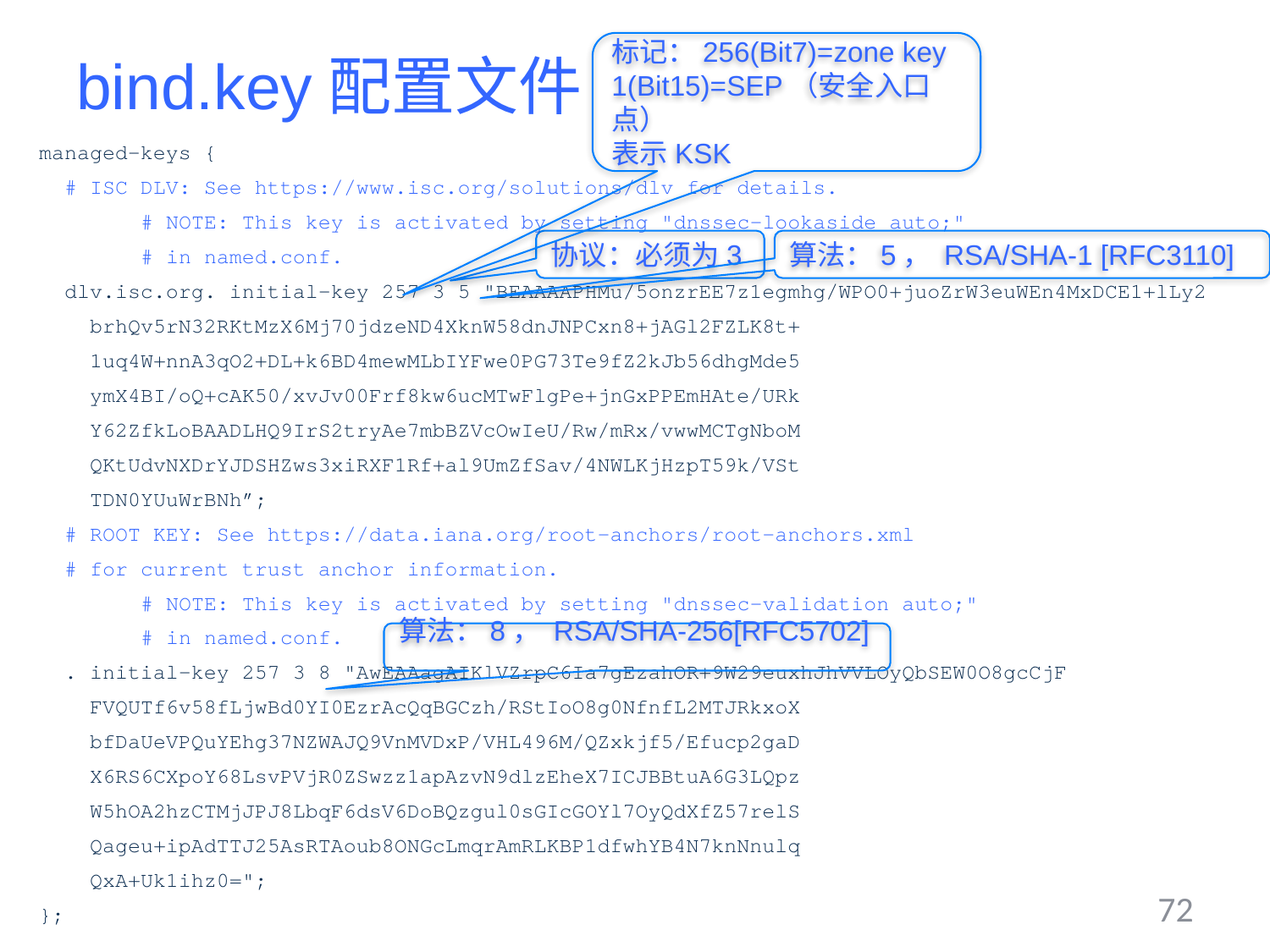

# bind.key配置文件
标记：256(Bit7)=zone key
1(Bit15)=SEP（安全入口点）
表示KSK
managed-keys {
  # ISC DLV: See https://www.isc.org/solutions/dlv for details.
        # NOTE: This key is activated by setting "dnssec-lookaside auto;"
        # in named.conf.
  dlv.isc.org. initial-key 257 3 5 "BEAAAAPHMu/5onzrEE7z1egmhg/WPO0+juoZrW3euWEn4MxDCE1+lLy2
    brhQv5rN32RKtMzX6Mj70jdzeND4XknW58dnJNPCxn8+jAGl2FZLK8t+
    1uq4W+nnA3qO2+DL+k6BD4mewMLbIYFwe0PG73Te9fZ2kJb56dhgMde5
    ymX4BI/oQ+cAK50/xvJv00Frf8kw6ucMTwFlgPe+jnGxPPEmHAte/URk
    Y62ZfkLoBAADLHQ9IrS2tryAe7mbBZVcOwIeU/Rw/mRx/vwwMCTgNboM
    QKtUdvNXDrYJDSHZws3xiRXF1Rf+al9UmZfSav/4NWLKjHzpT59k/VSt
    TDN0YUuWrBNh”;
  # ROOT KEY: See https://data.iana.org/root-anchors/root-anchors.xml
  # for current trust anchor information.
        # NOTE: This key is activated by setting "dnssec-validation auto;"
        # in named.conf.
  . initial-key 257 3 8 "AwEAAagAIKlVZrpC6Ia7gEzahOR+9W29euxhJhVVLOyQbSEW0O8gcCjF
    FVQUTf6v58fLjwBd0YI0EzrAcQqBGCzh/RStIoO8g0NfnfL2MTJRkxoX
    bfDaUeVPQuYEhg37NZWAJQ9VnMVDxP/VHL496M/QZxkjf5/Efucp2gaD
    X6RS6CXpoY68LsvPVjR0ZSwzz1apAzvN9dlzEheX7ICJBBtuA6G3LQpz
    W5hOA2hzCTMjJPJ8LbqF6dsV6DoBQzgul0sGIcGOYl7OyQdXfZ57relS
    Qageu+ipAdTTJ25AsRTAoub8ONGcLmqrAmRLKBP1dfwhYB4N7knNnulq
    QxA+Uk1ihz0=";
};
协议：必须为3
算法：5， RSA/SHA-1 [RFC3110]
算法：8， RSA/SHA-256[RFC5702]
72